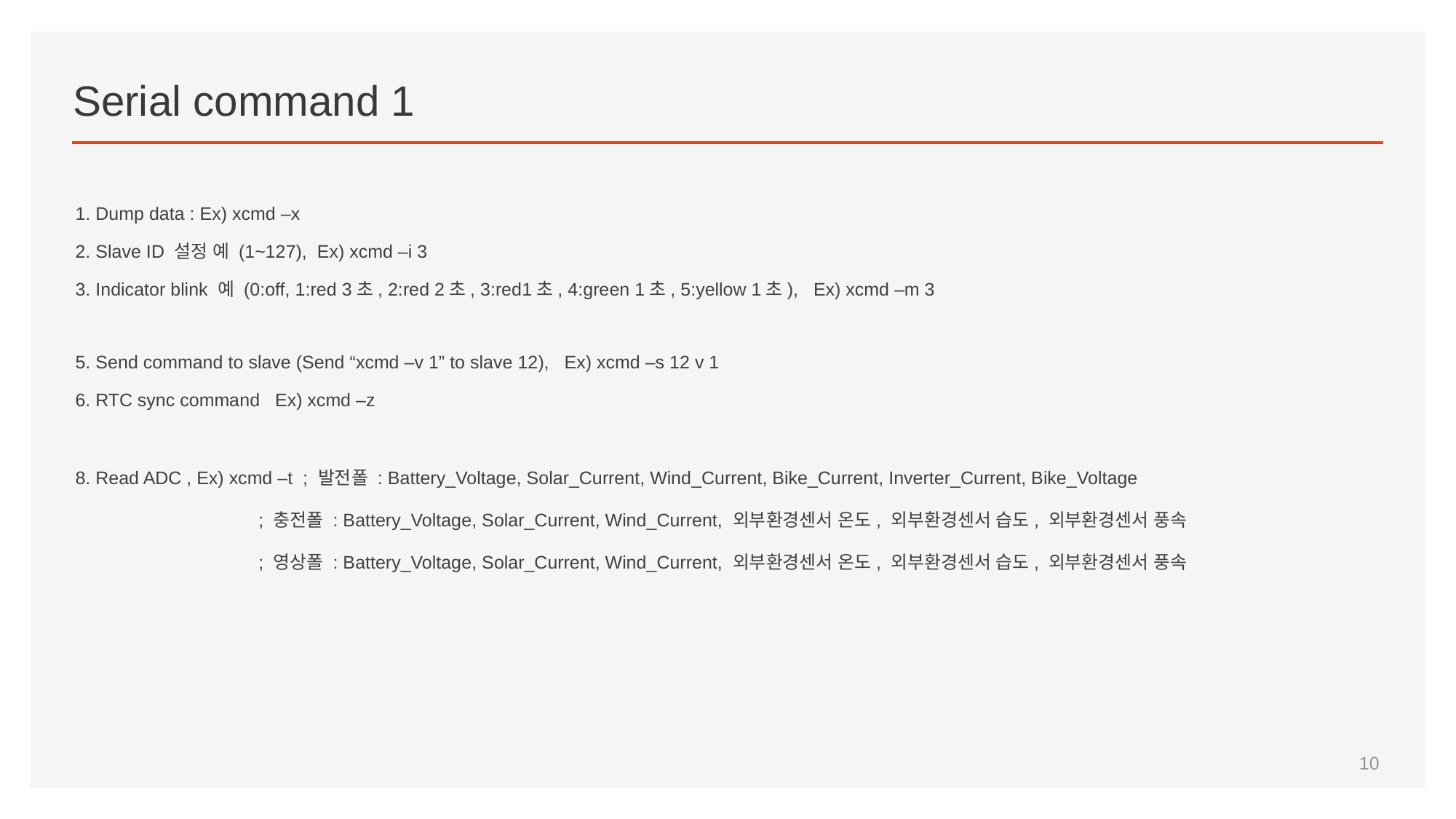

# Serial command 1

1. Dump data : Ex) xcmd –x
2. Slave ID 설정 예 (1~127),  Ex) xcmd –i 3
3. Indicator blink 예 (0:off, 1:red 3초, 2:red 2초, 3:red1초, 4:green 1초, 5:yellow 1초),   Ex) xcmd –m 3
4. Reset 	Ex) xcmd –r
5. Send command to slave (Send “xcmd –v 1” to slave 12),   Ex) xcmd –s 12 v 1
6. RTC sync command   Ex) xcmd –z
7. Set install mode  (0:user 1:install mode 1, 2:install mode 2), 	Ex) xcmd –v 1
8. Read ADC , Ex) xcmd –t  ; 발전폴 : Battery_Voltage, Solar_Current, Wind_Current, Bike_Current, Inverter_Current, Bike_Voltage
                                    ; 충전폴 : Battery_Voltage, Solar_Current, Wind_Current, 외부환경센서 온도, 외부환경센서 습도, 외부환경센서 풍속
                                    ; 영상폴 : Battery_Voltage, Solar_Current, Wind_Current, 외부환경센서 온도, 외부환경센서 습도, 외부환경센서 풍속
9. Write GPIO    Ex) xcmd –y 13 0 (13: LED_GREEN, 15: LED_RED, 0:high, 1:low)
10.
11.
12.

10